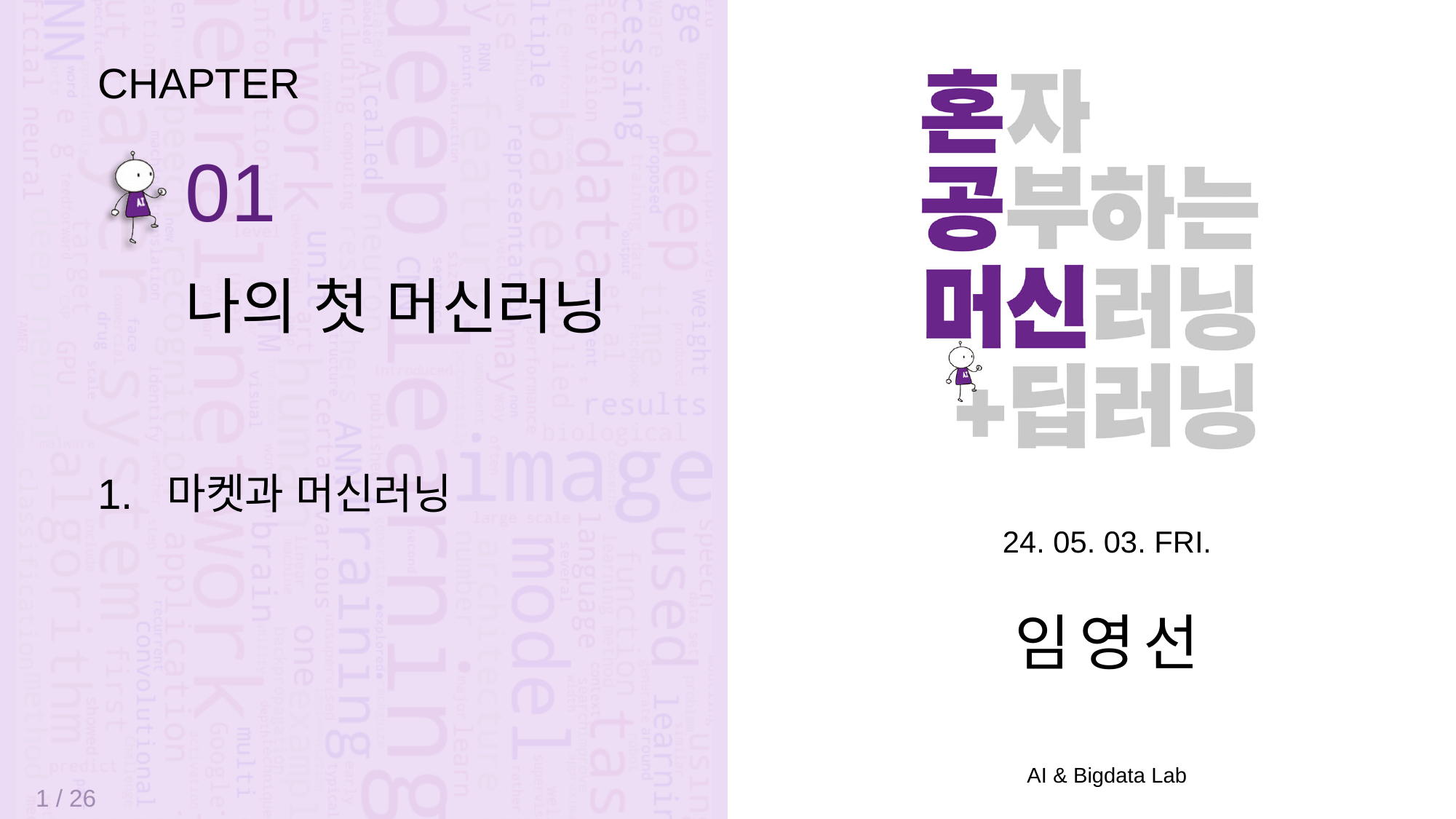

CHAPTER
01
나의 첫 머신러닝
1.  마켓과 머신러닝
24. 05. 03. FRI.
임영선
1 / 26